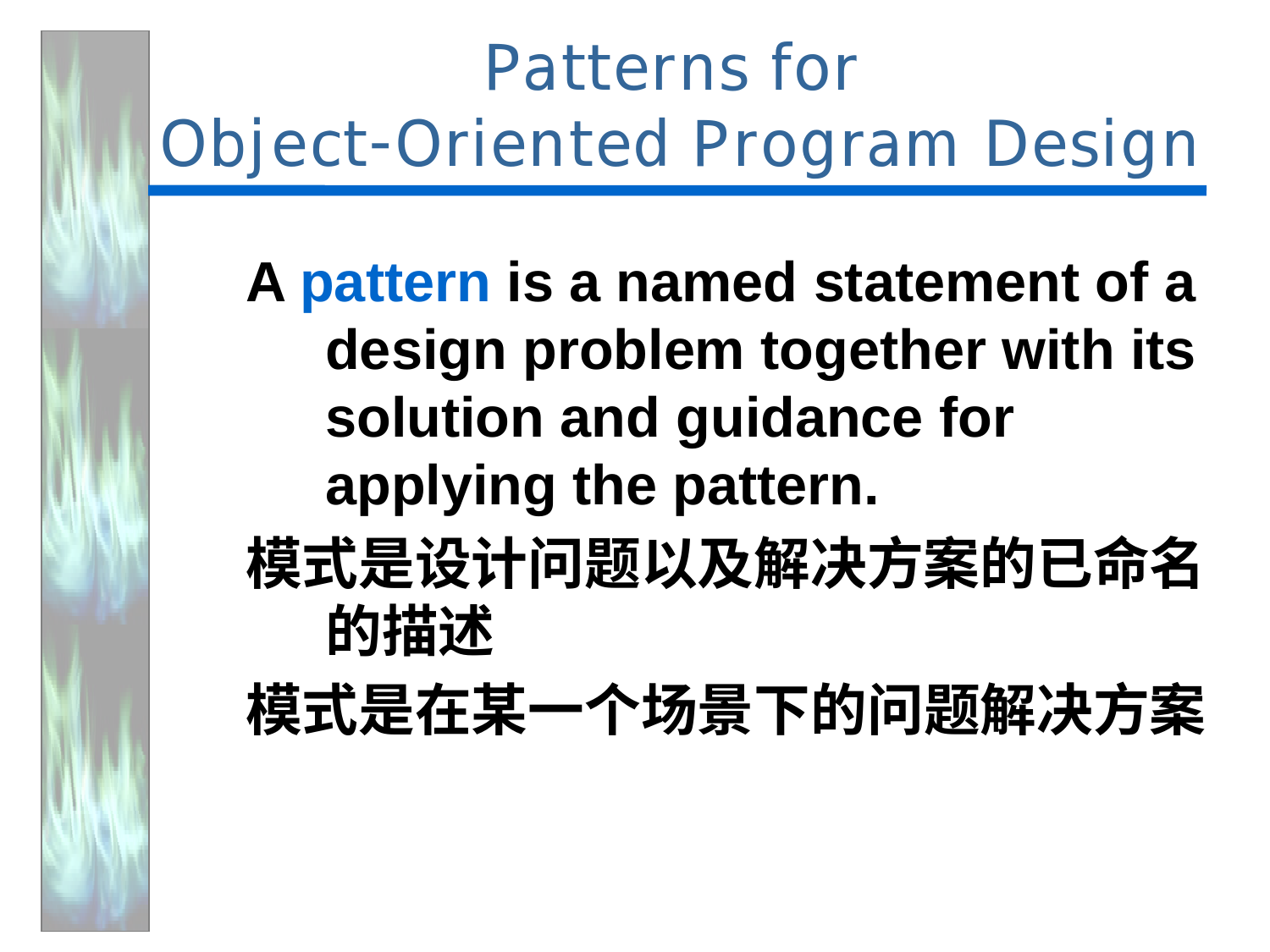

# Patterns for Object-Oriented Program Design
A pattern is a named statement of a design problem together with its solution and guidance for applying the pattern.
模式是设计问题以及解决方案的已命名的描述
模式是在某一个场景下的问题解决方案